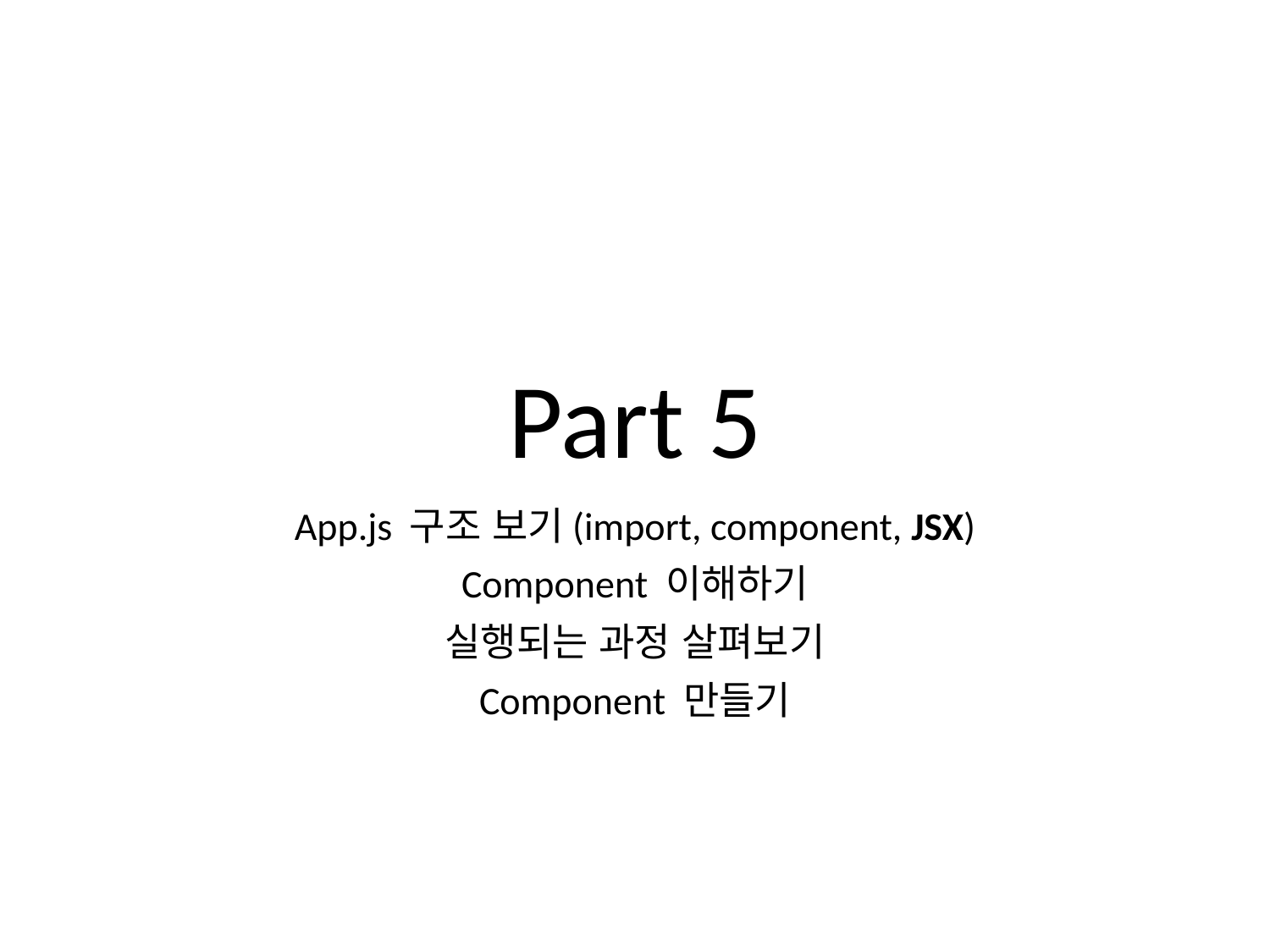

# Part 5
App.js 구조 보기(import, component, JSX)
Component 이해하기
실행되는 과정 살펴보기
Component 만들기